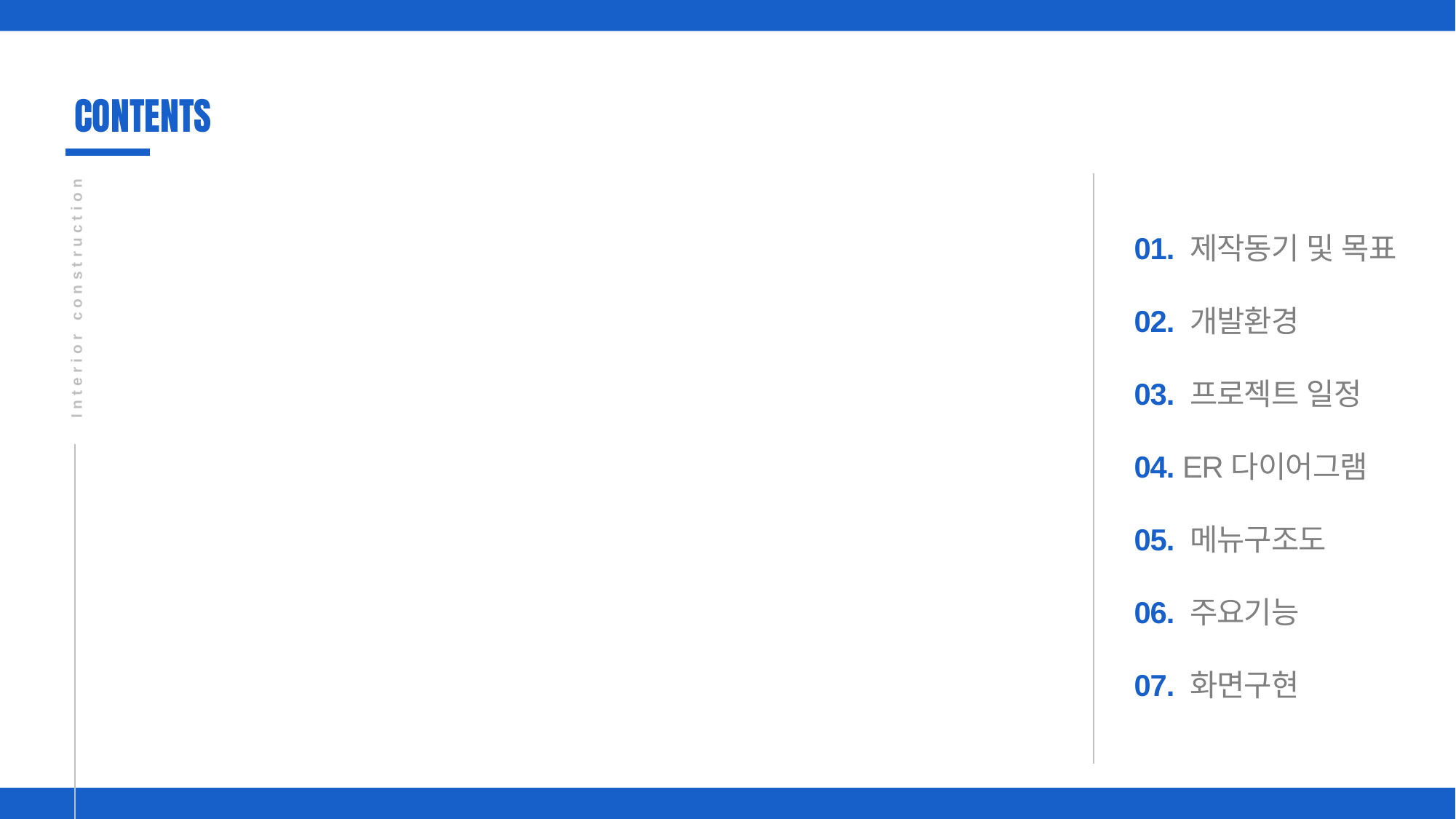

CONTENTS
01. 제작동기 및 목표
02. 개발환경
03. 프로젝트 일정
04. ER다이어그램
05. 메뉴구조도
06. 주요기능
07. 화면구현
Interior construction